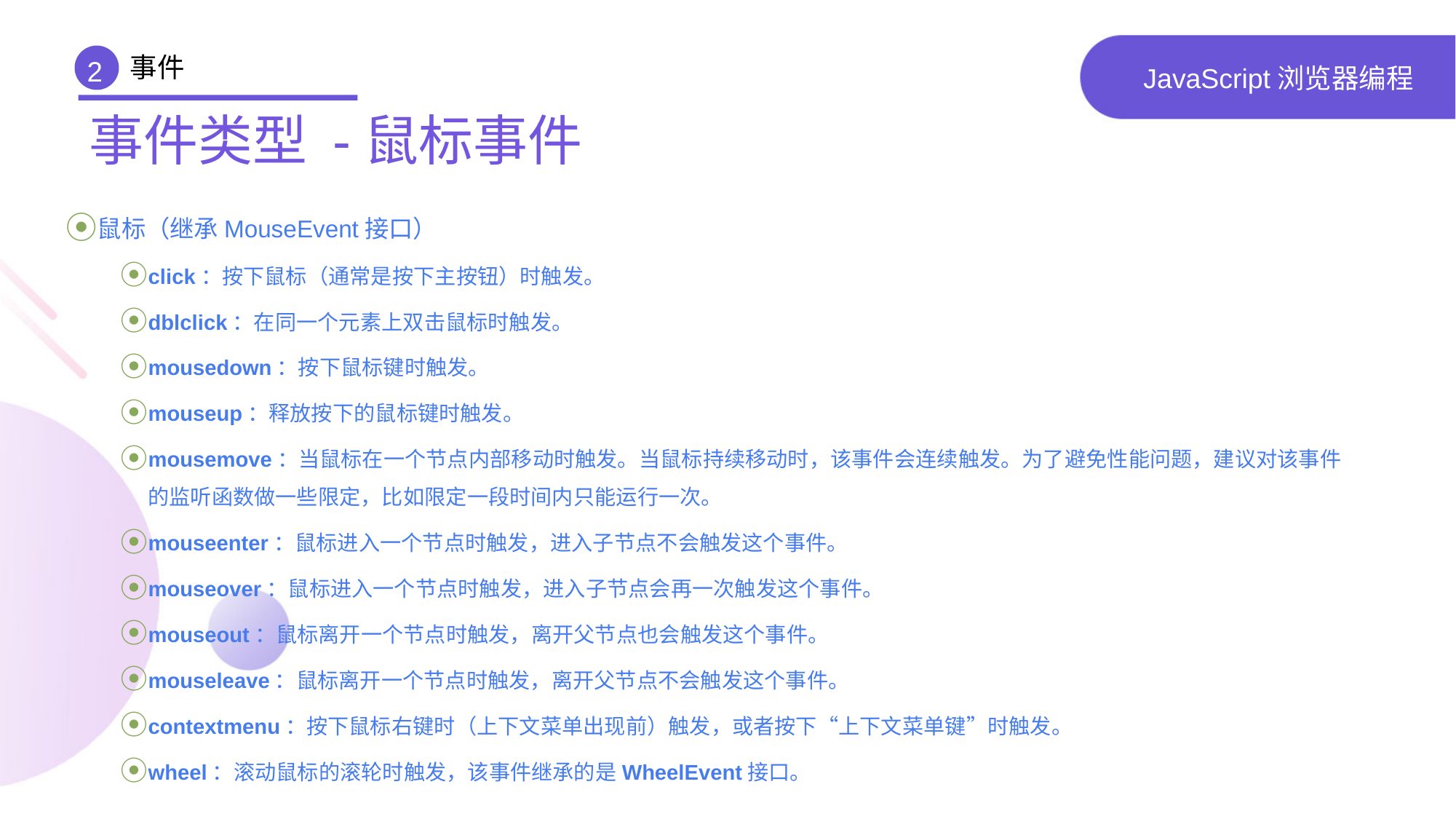

事件
2
# JavaScript浏览器编程
事件类型 -鼠标事件
鼠标（继承MouseEvent接口）
click：按下鼠标（通常是按下主按钮）时触发。
dblclick：在同一个元素上双击鼠标时触发。
mousedown：按下鼠标键时触发。
mouseup：释放按下的鼠标键时触发。
mousemove：当鼠标在一个节点内部移动时触发。当鼠标持续移动时，该事件会连续触发。为了避免性能问题，建议对该事件的监听函数做一些限定，比如限定一段时间内只能运行一次。
mouseenter：鼠标进入一个节点时触发，进入子节点不会触发这个事件。
mouseover：鼠标进入一个节点时触发，进入子节点会再一次触发这个事件。
mouseout：鼠标离开一个节点时触发，离开父节点也会触发这个事件。
mouseleave：鼠标离开一个节点时触发，离开父节点不会触发这个事件。
contextmenu：按下鼠标右键时（上下文菜单出现前）触发，或者按下“上下文菜单键”时触发。
wheel：滚动鼠标的滚轮时触发，该事件继承的是WheelEvent接口。